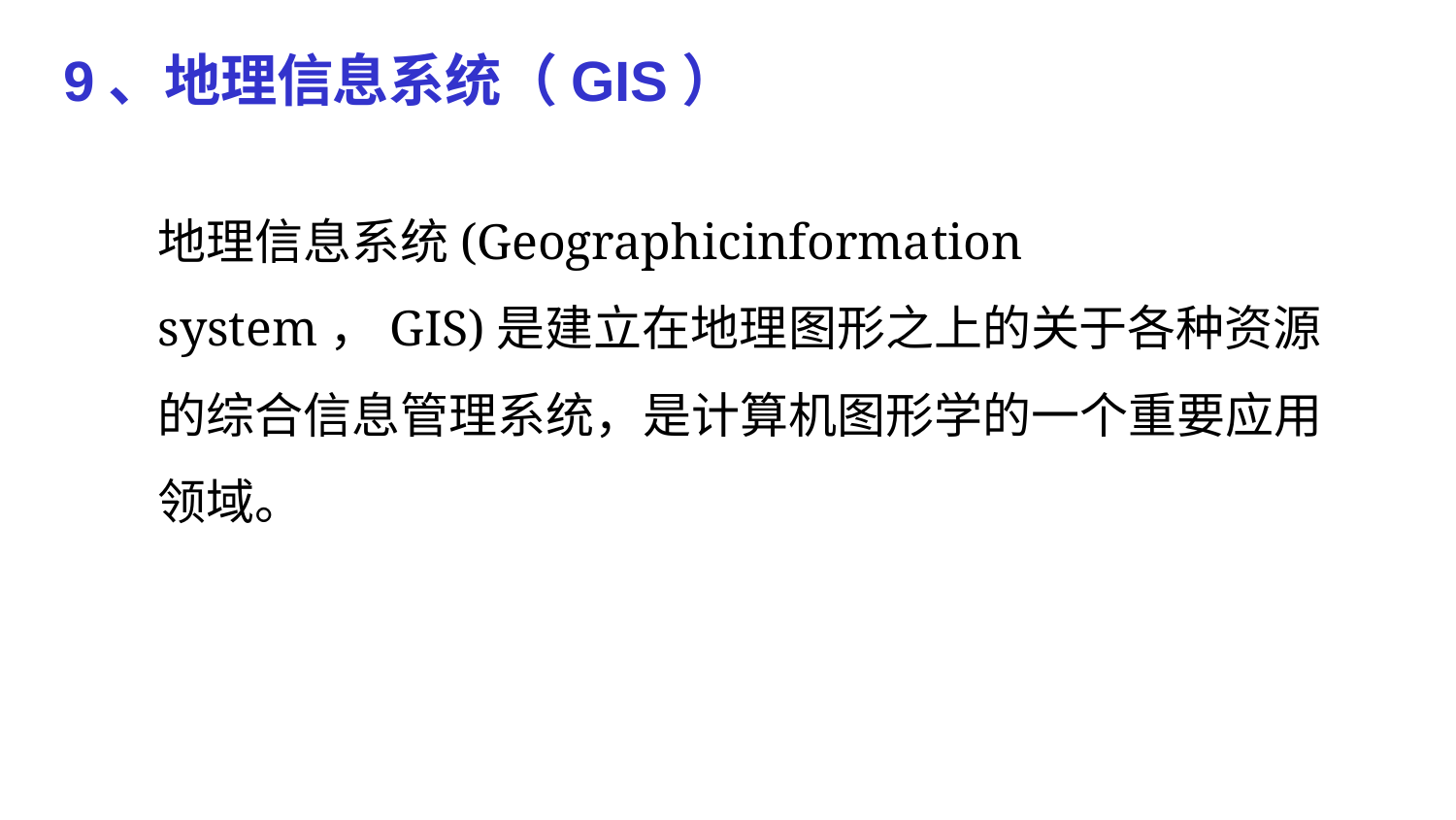

# 9、地理信息系统（GIS）
地理信息系统(Geographic	information system，GIS)是建立在地理图形之上的关于各种资源的综合信息管理系统，是计算机图形学的一个重要应用领域。